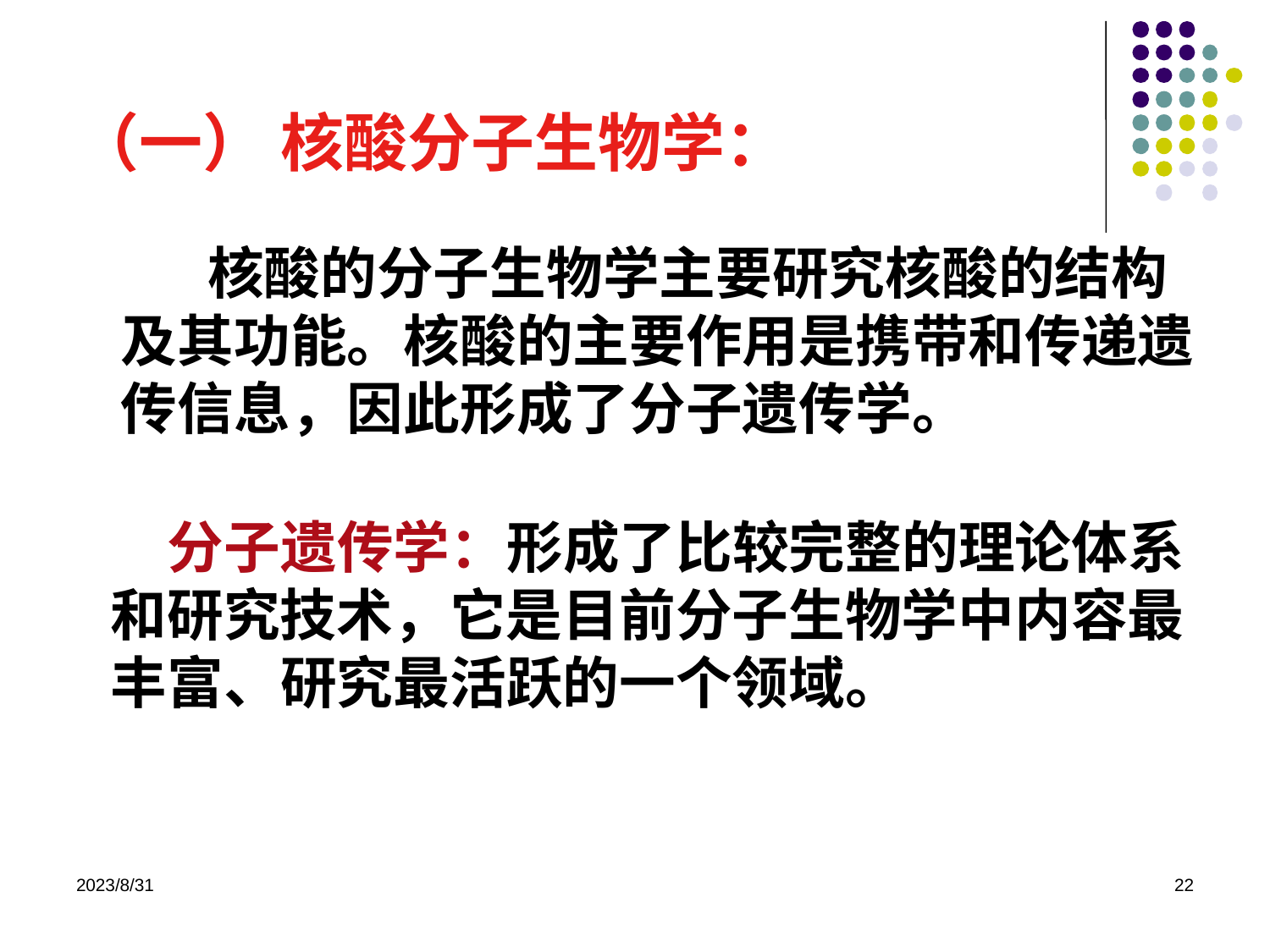

（一） 核酸分子生物学：

        核酸的分子生物学主要研究核酸的结构及其功能。核酸的主要作用是携带和传递遗传信息，因此形成了分子遗传学。
    分子遗传学：形成了比较完整的理论体系和研究技术，它是目前分子生物学中内容最丰富、研究最活跃的一个领域。
2023/8/31
22